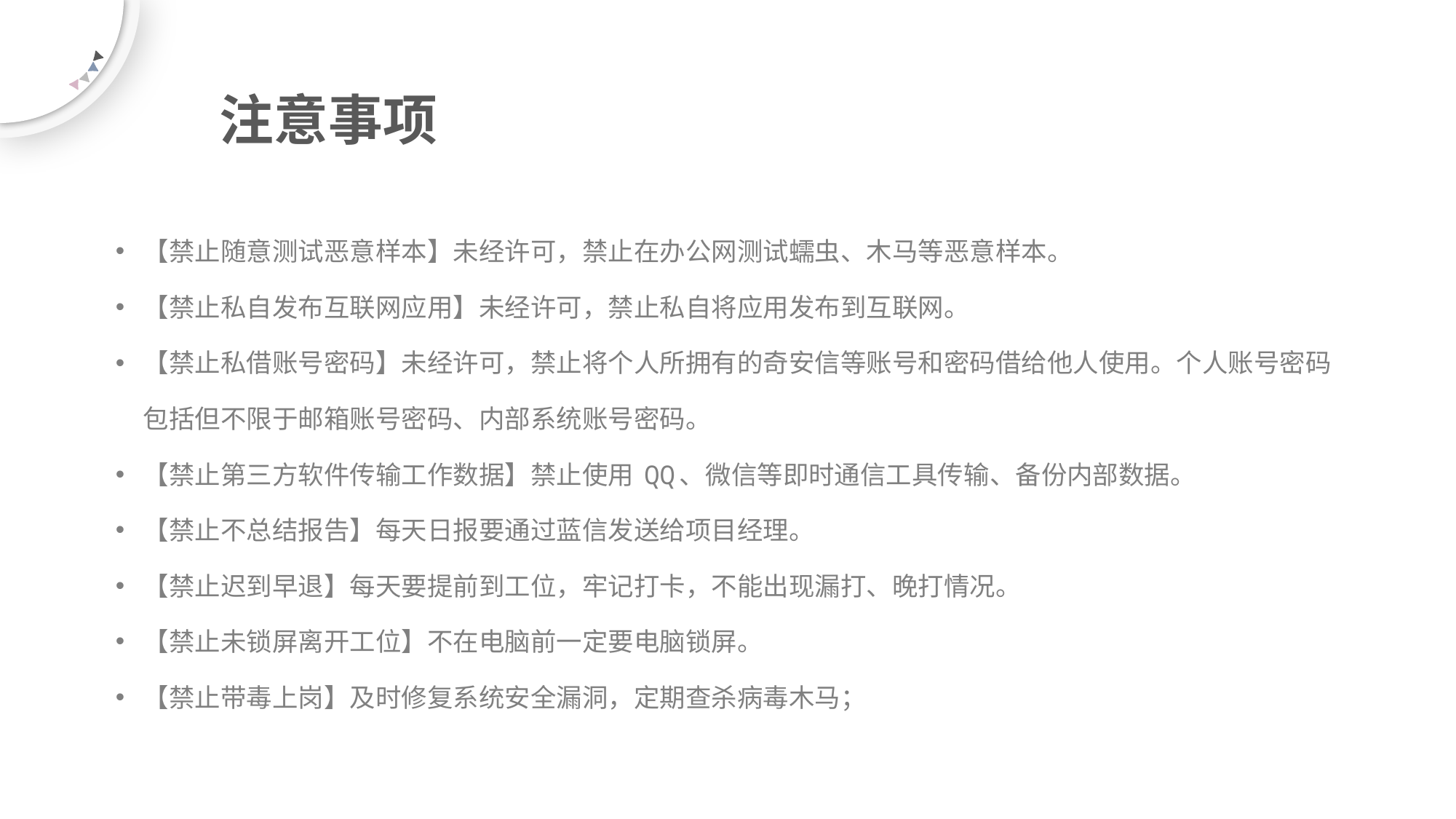

注意事项
【禁止随意测试恶意样本】未经许可，禁止在办公网测试蠕虫、木马等恶意样本。
【禁止私自发布互联网应用】未经许可，禁止私自将应用发布到互联网。
【禁止私借账号密码】未经许可，禁止将个人所拥有的奇安信等账号和密码借给他人使用。个人账号密码包括但不限于邮箱账号密码、内部系统账号密码。
【禁止第三方软件传输工作数据】禁止使用 QQ、微信等即时通信工具传输、备份内部数据。
【禁止不总结报告】每天日报要通过蓝信发送给项目经理。
【禁止迟到早退】每天要提前到工位，牢记打卡，不能出现漏打、晚打情况。
【禁止未锁屏离开工位】不在电脑前一定要电脑锁屏。
【禁止带毒上岗】及时修复系统安全漏洞，定期查杀病毒木马；